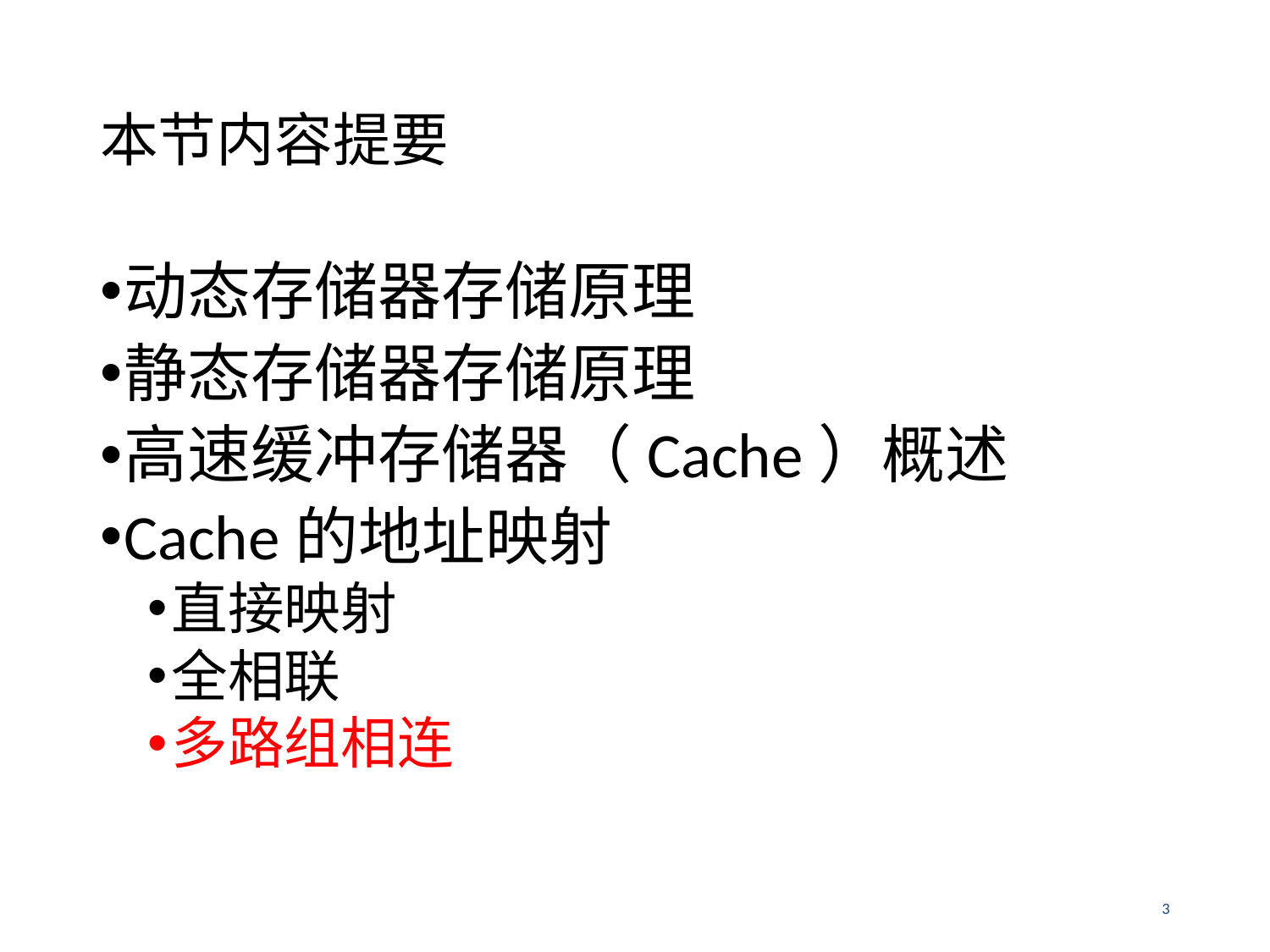

# 本节内容提要
动态存储器存储原理
静态存储器存储原理
高速缓冲存储器（Cache）概述
Cache的地址映射
直接映射
全相联
多路组相连

3